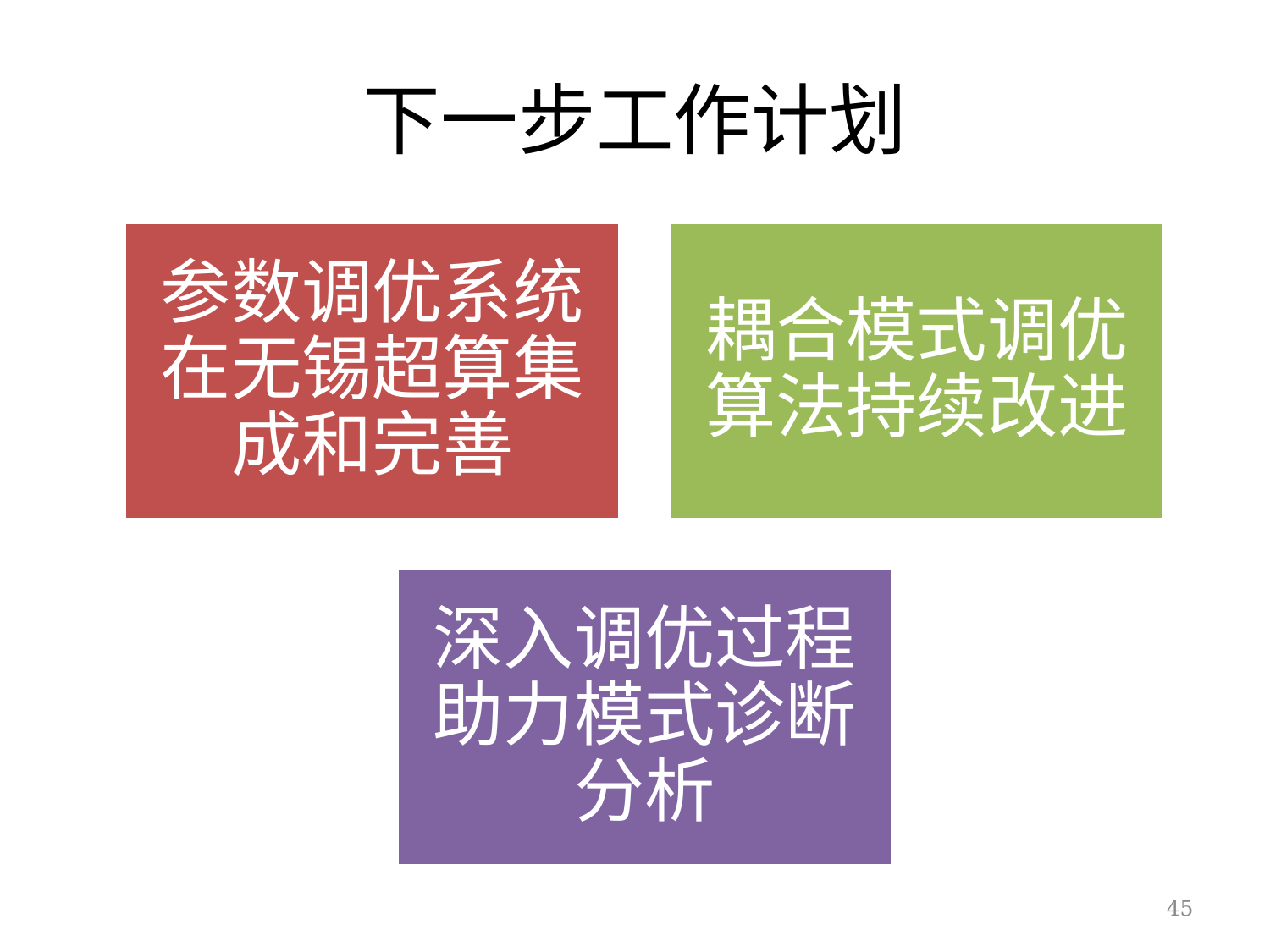

# 下一步工作计划
参数调优系统在无锡超算集成和完善
耦合模式调优
算法持续改进
深入调优过程助力模式诊断分析
45